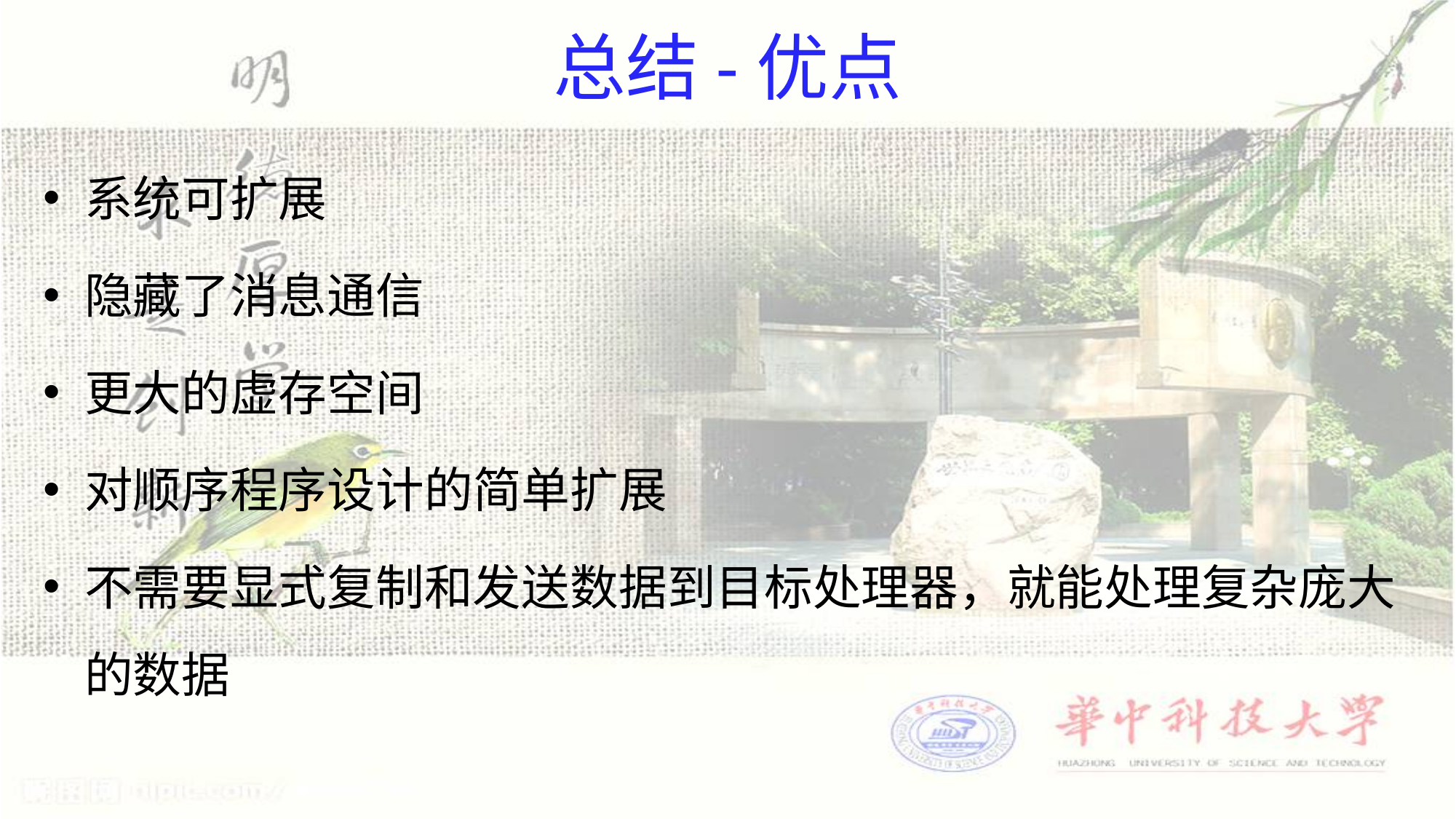

# 总结-优点
系统可扩展
隐藏了消息通信
更大的虚存空间
对顺序程序设计的简单扩展
不需要显式复制和发送数据到目标处理器，就能处理复杂庞大的数据